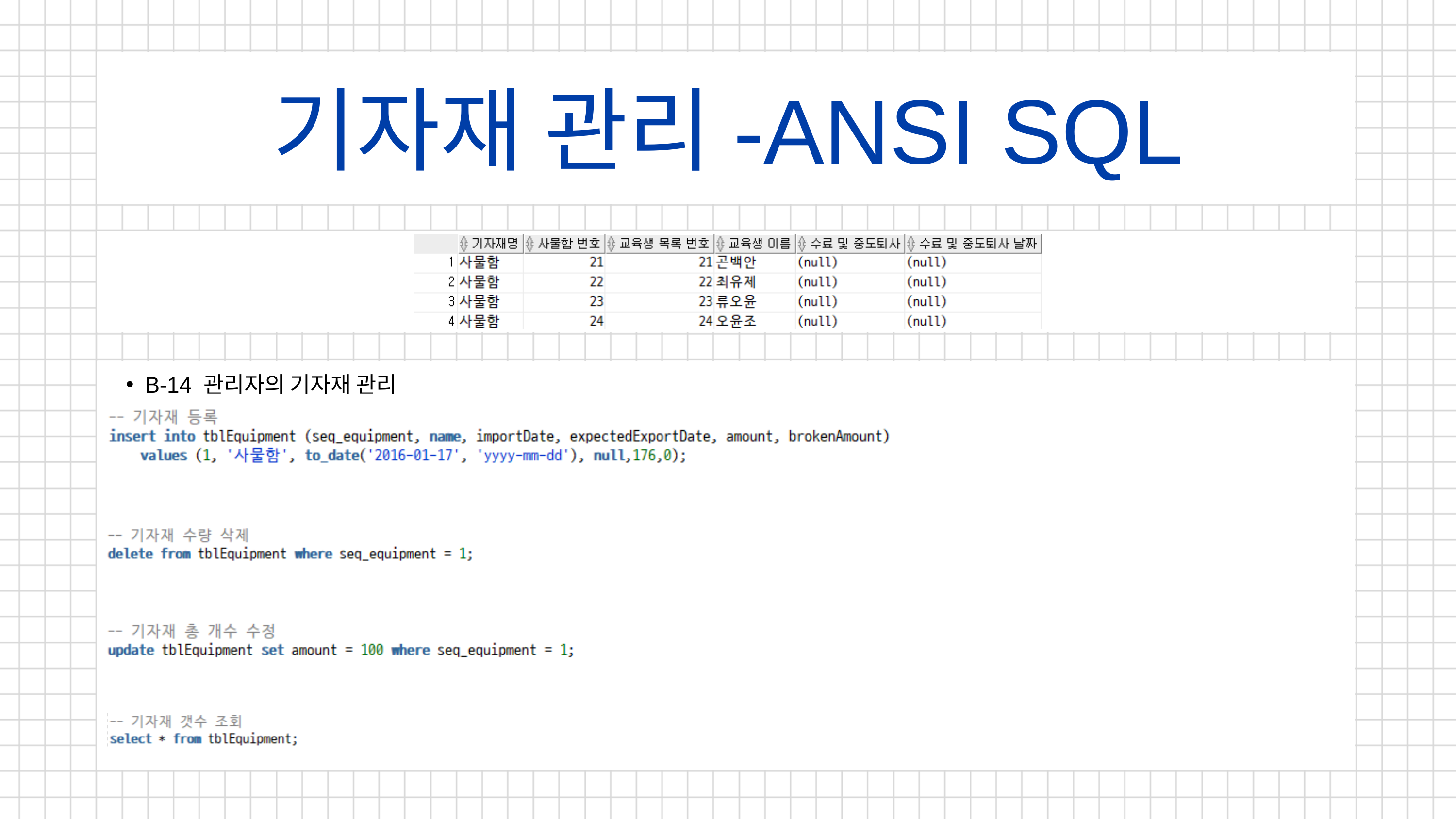

기자재 관리-ANSI SQL

B-14 관리자의 기자재 관리